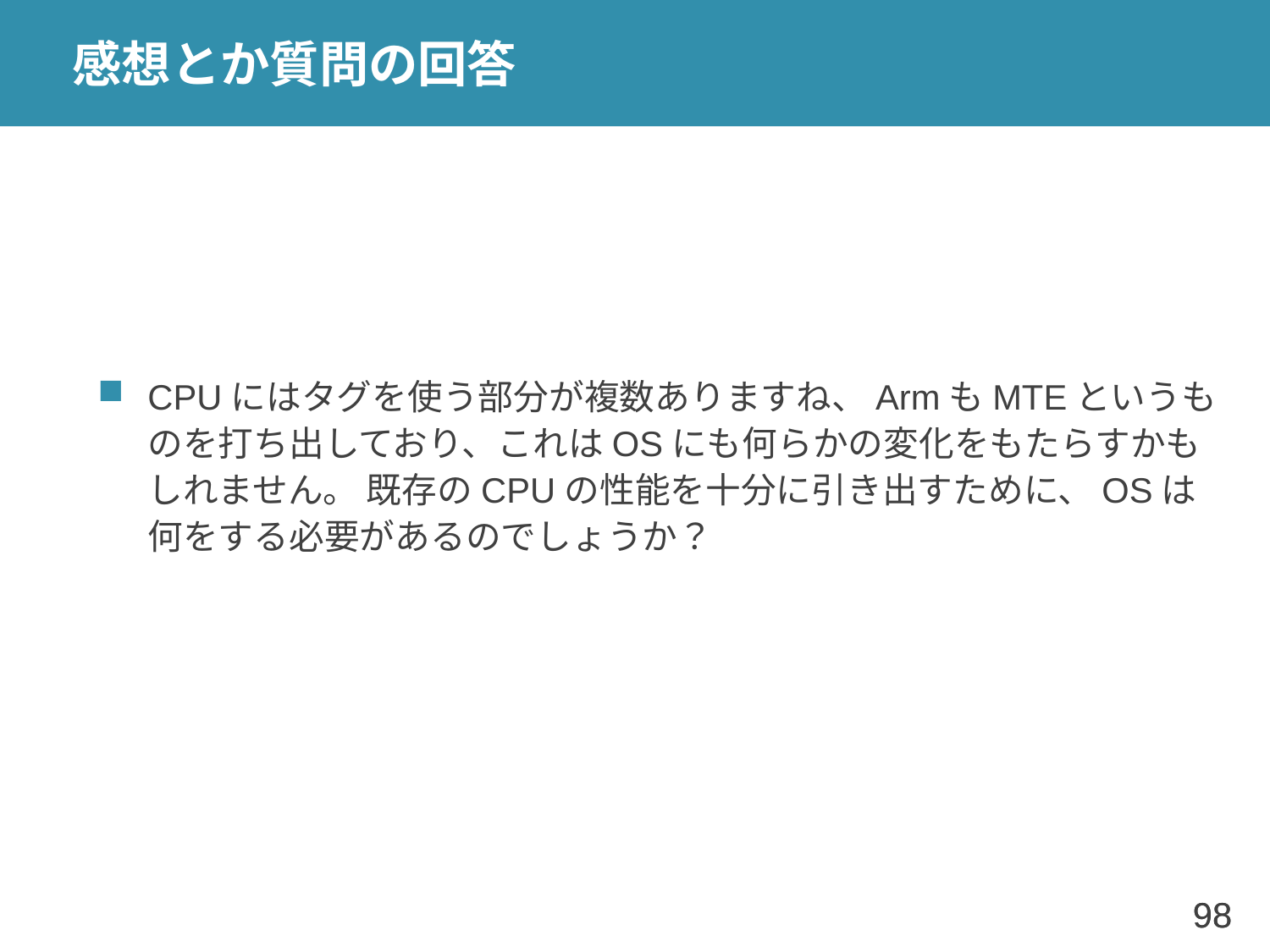

# 感想とか質問の回答
CPUにはタグを使う部分が複数ありますね、ArmもMTEというものを打ち出しており、これはOSにも何らかの変化をもたらすかもしれません。 既存のCPUの性能を十分に引き出すために、OSは何をする必要があるのでしょうか？